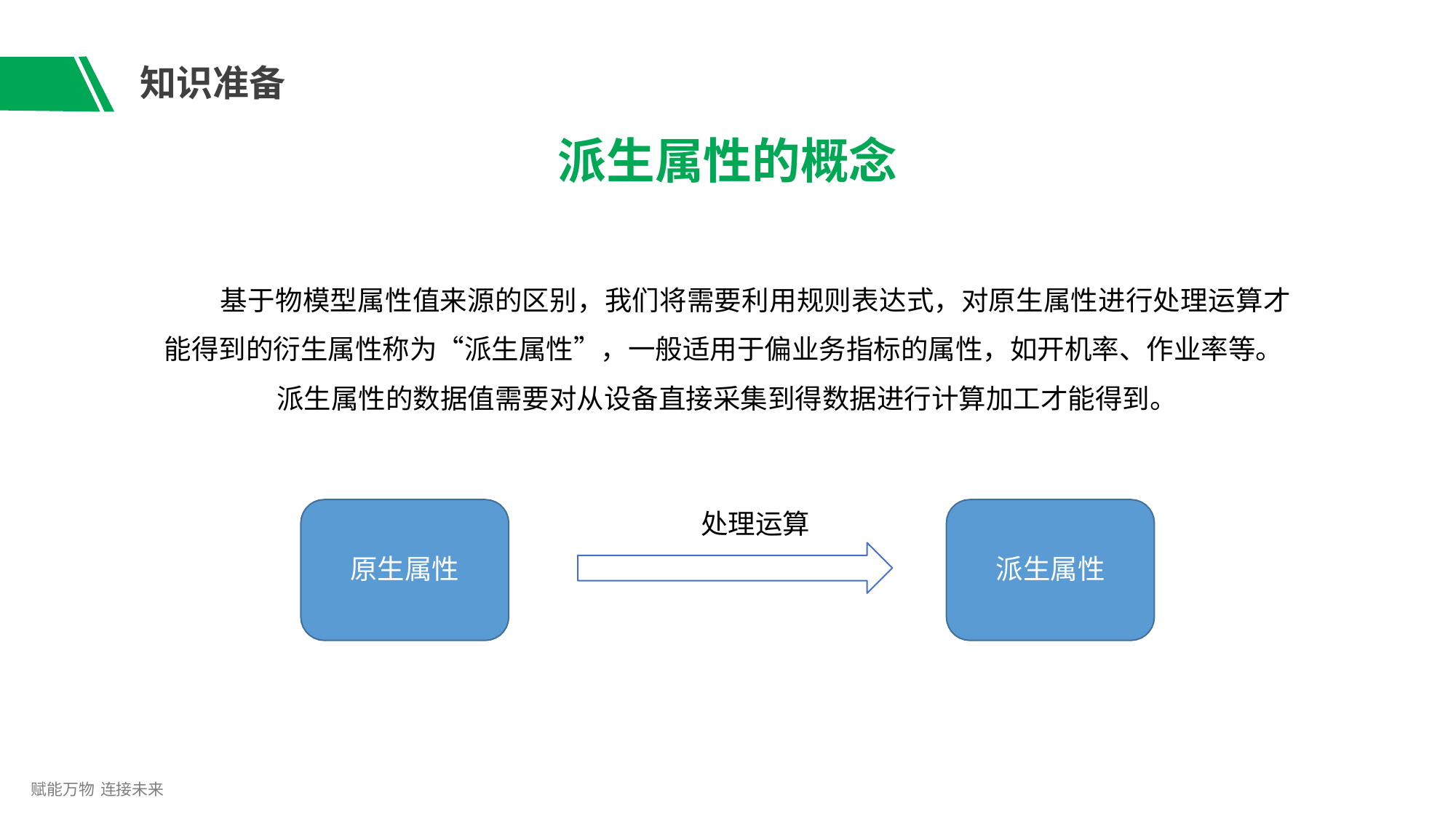

# 知识准备
派生属性的概念
基于物模型属性值来源的区别，我们将需要利用规则表达式，对原生属性进行处理运算才 能得到的衍生属性称为“派生属性”，一般适用于偏业务指标的属性，如开机率、作业率等。
派生属性的数据值需要对从设备直接采集到得数据进行计算加工才能得到。

处理运算

原生属性
派生属性
赋能万物 连接未来